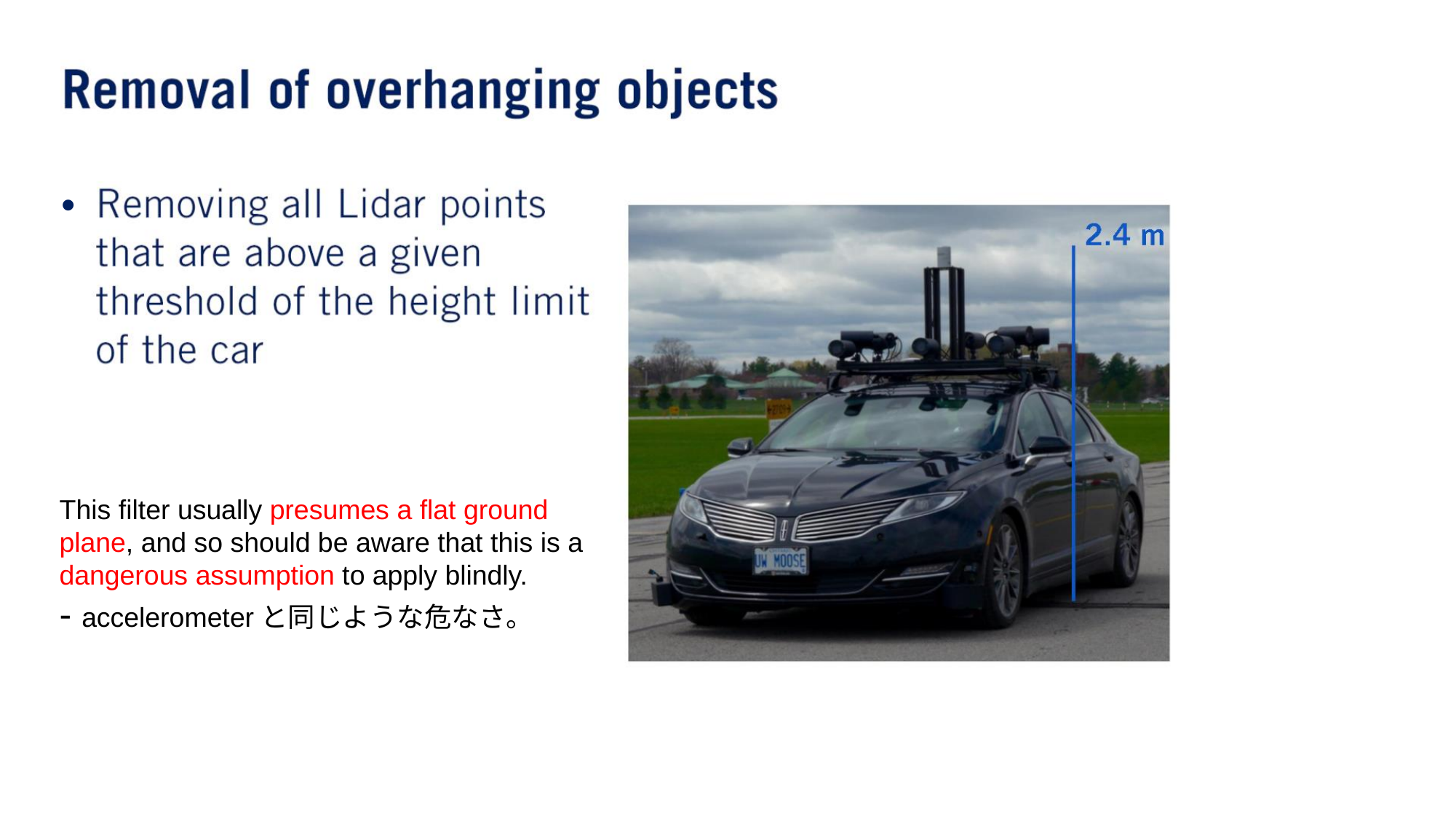

•
This filter usually presumes a flat ground plane, and so should be aware that this is a dangerous assumption to apply blindly.
- accelerometerと同じような危なさ。